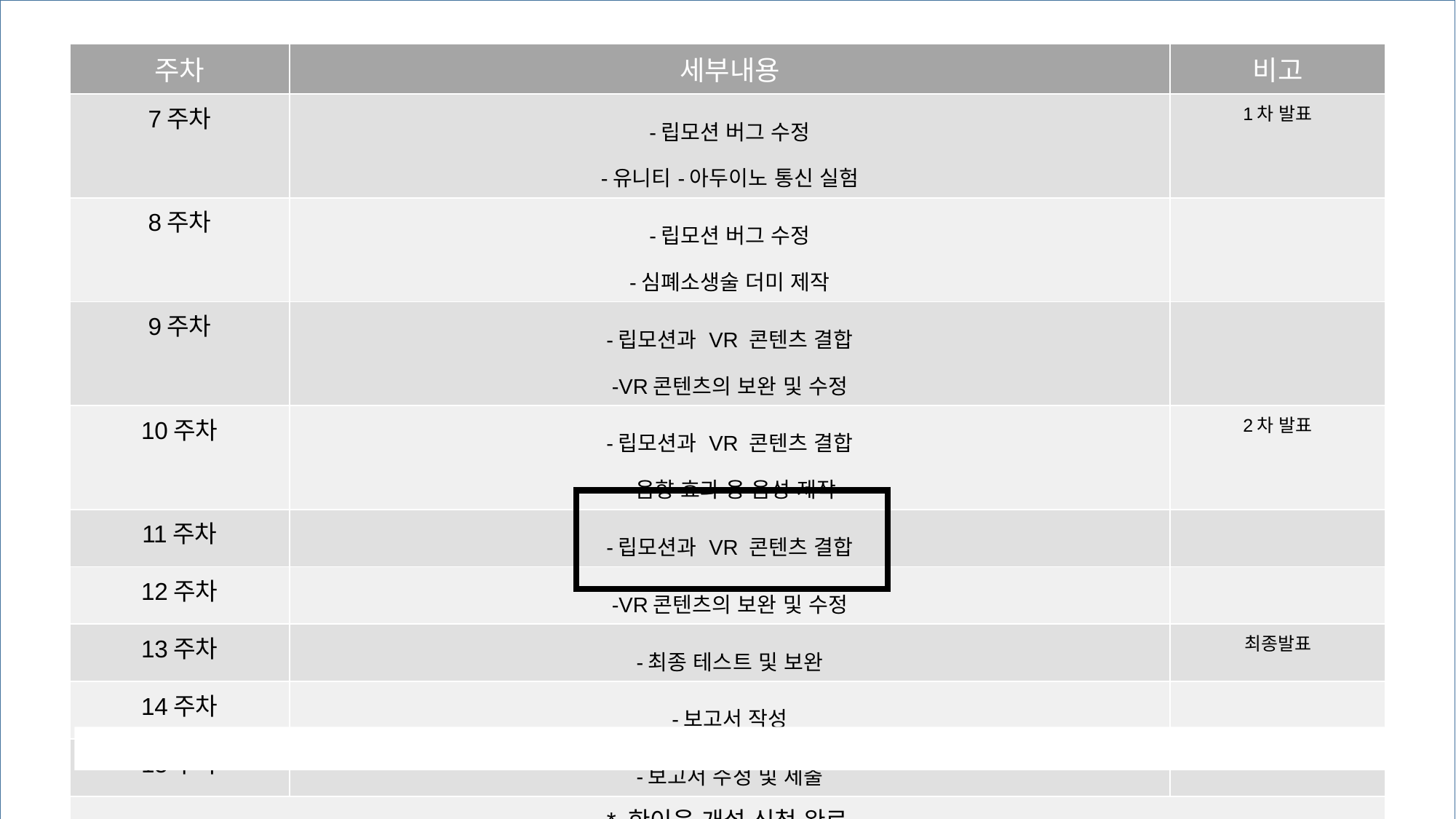

| 주차 | 세부내용 | 비고 |
| --- | --- | --- |
| 7주차 | -립모션 버그 수정 -유니티-아두이노 통신 실험 | 1차 발표 |
| 8주차 | -립모션 버그 수정 -심폐소생술 더미 제작 |  |
| 9주차 | -립모션과 VR 콘텐츠 결합 -VR콘텐츠의 보완 및 수정 |  |
| 10주차 | -립모션과 VR 콘텐츠 결합 -음향 효과 용 음성 제작 | 2차 발표 |
| 11주차 | -립모션과 VR 콘텐츠 결합 |  |
| 12주차 | -VR콘텐츠의 보완 및 수정 |  |
| 13주차 | -최종 테스트 및 보완 | 최종발표 |
| 14주차 | -보고서 작성 |  |
| 15주차 | -보고서 수정 및 제출 | 보고서 제출 |
| \* 한이음 개설 신청 완료 |  |  |
| 주차 | 세부내용 | 비고 |
| --- | --- | --- |
| 7주차 | -립모션 버그 수정 -유니티-아두이노 통신 실험 | 1차 발표 |
| 8주차 | -립모션 버그 수정 -심폐소생술 더미 제작 |  |
| 9주차 | -립모션과 VR 콘텐츠 결합 -VR콘텐츠의 보완 및 수정 |  |
| 10주차 | -립모션과 VR 콘텐츠 결합 -음향 효과 용 음성 제작 | 2차 발표 |
| 11주차 | -콘텐츠에 음향효과 도입 -아두이노와 VR콘텐츠 통신 연결 |  |
| 12주차 | -아두이노 전송 값에 따른 시각적 효과 제작 |  |
| 13주차 | -최종 테스트 및 보완 | 최종발표 |
| 14주차 | -보고서 작성 |  |
| 15주차 | -보고서 수정 및 제출 | 보고서 제출 |
| \* 한이음 개설 신청 완료 |  |  |